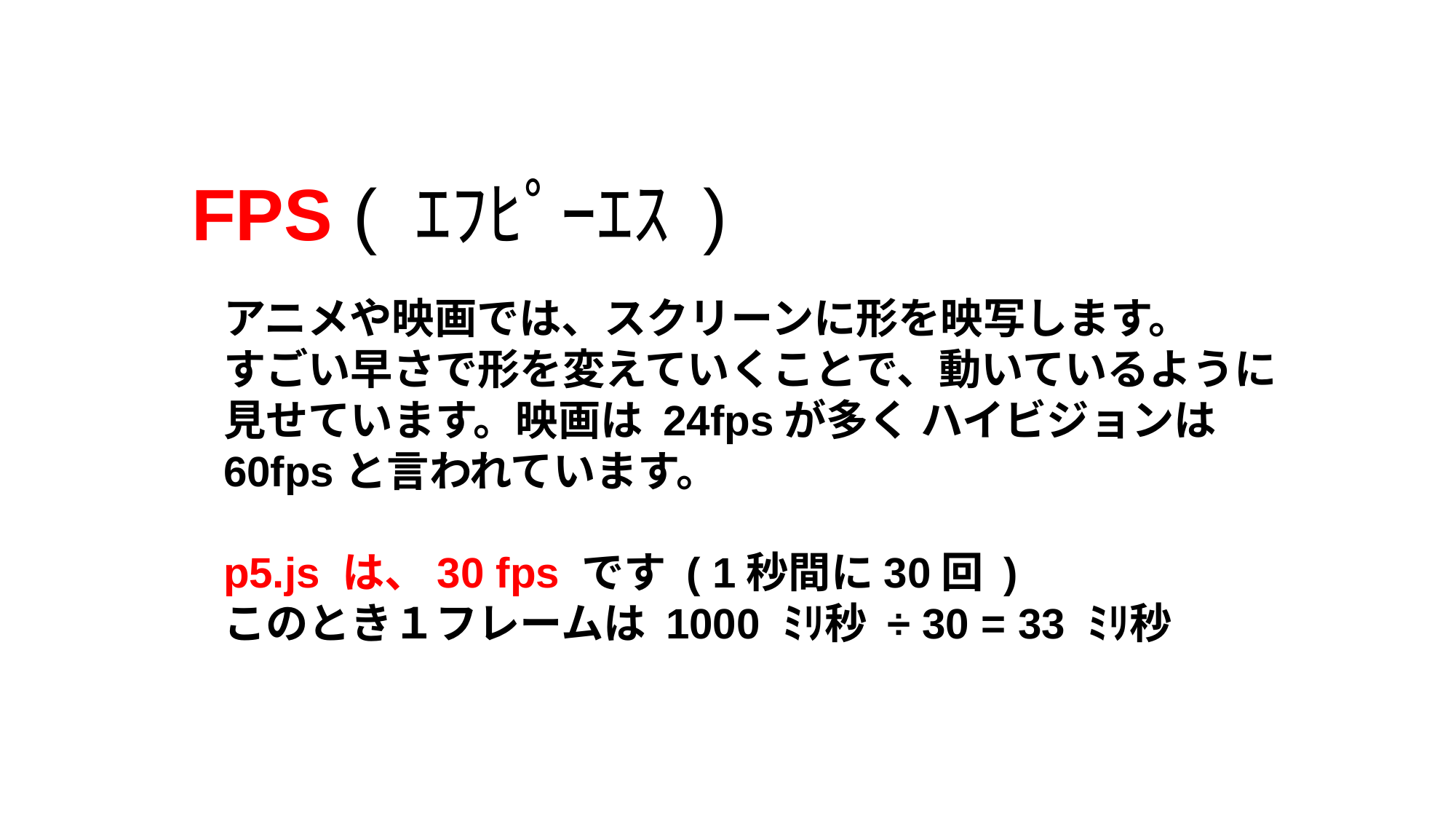

FPS ( ｴﾌﾋﾟｰｴｽ )
アニメや映画では、スクリーンに形を映写します。
すごい早さで形を変えていくことで、動いているように見せています。映画は 24fpsが多く ハイビジョンは 60fpsと言われています。

p5.js は、30 fps です ( 1秒間に30回 )
このとき１フレームは 1000 ﾐﾘ秒 ÷ 30 = 33 ﾐﾘ秒